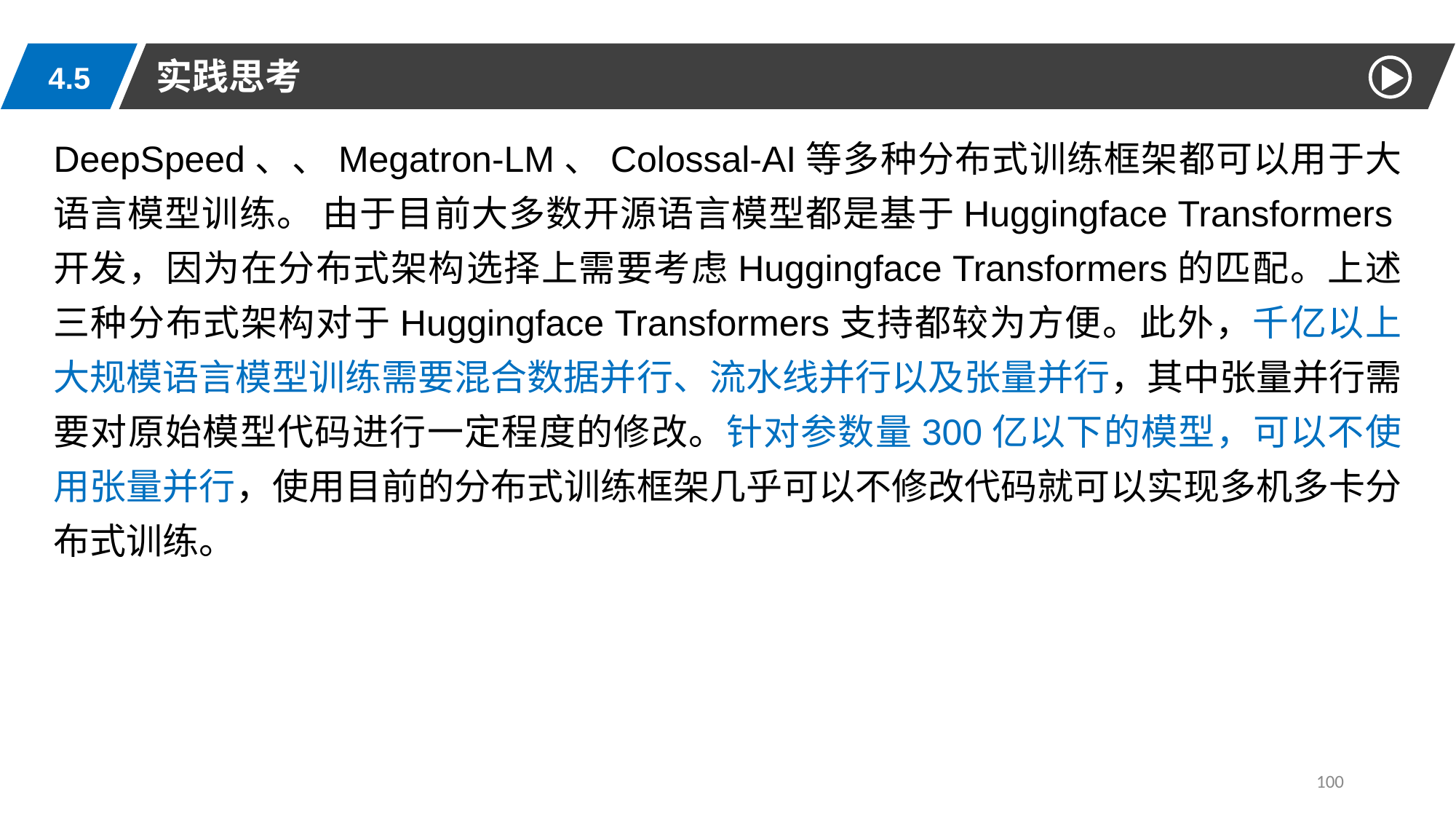

实践思考
4.5

DeepSpeed、、Megatron-LM、Colossal-AI等多种分布式训练框架都可以用于大语言模型训练。 由于目前大多数开源语言模型都是基于Huggingface Transformers开发，因为在分布式架构选择上需要考虑Huggingface Transformers的匹配。上述三种分布式架构对于Huggingface Transformers支持都较为方便。此外，千亿以上大规模语言模型训练需要混合数据并行、流水线并行以及张量并行，其中张量并行需要对原始模型代码进行一定程度的修改。针对参数量300亿以下的模型，可以不使用张量并行，使用目前的分布式训练框架几乎可以不修改代码就可以实现多机多卡分布式训练。
100